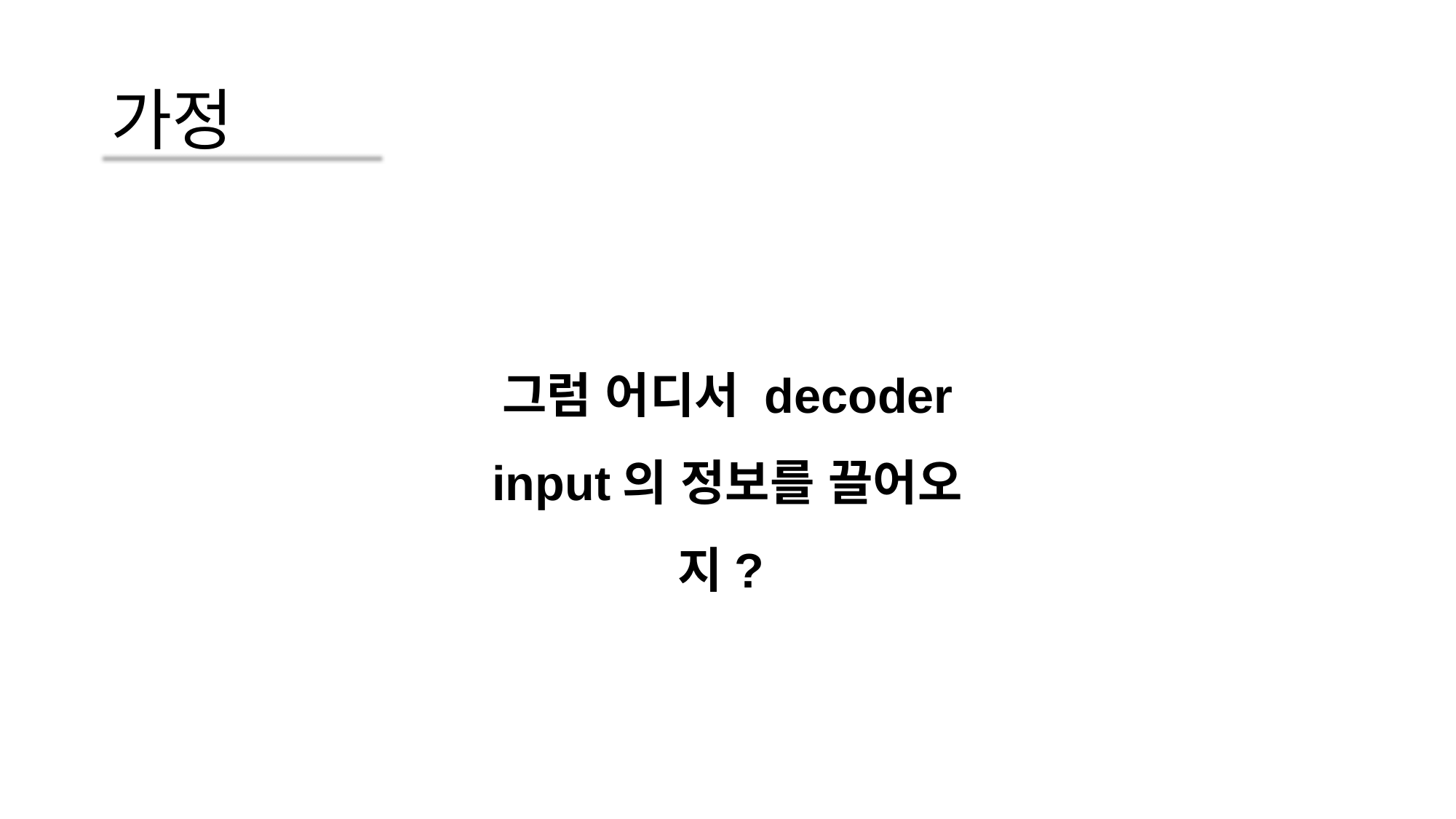

# 가정

그럼 어디서 decoder input의 정보를 끌어오지?